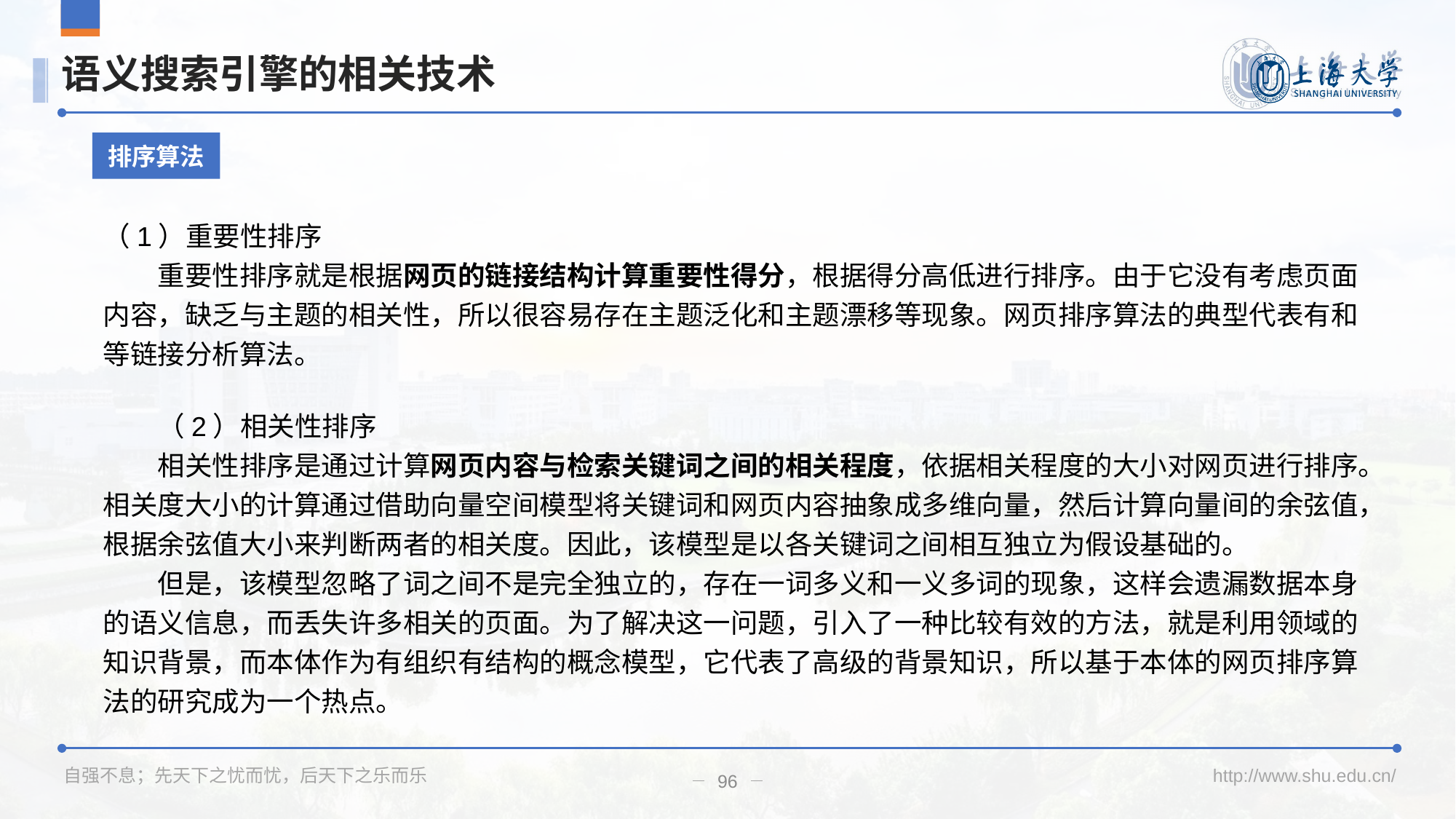

# 语义搜索引擎的相关技术
排序算法
（1）重要性排序
重要性排序就是根据网页的链接结构计算重要性得分，根据得分高低进行排序。由于它没有考虑页面内容，缺乏与主题的相关性，所以很容易存在主题泛化和主题漂移等现象。网页排序算法的典型代表有和等链接分析算法。

（2）相关性排序
相关性排序是通过计算网页内容与检索关键词之间的相关程度，依据相关程度的大小对网页进行排序。相关度大小的计算通过借助向量空间模型将关键词和网页内容抽象成多维向量，然后计算向量间的余弦值，根据余弦值大小来判断两者的相关度。因此，该模型是以各关键词之间相互独立为假设基础的。
但是，该模型忽略了词之间不是完全独立的，存在一词多义和一义多词的现象，这样会遗漏数据本身的语义信息，而丢失许多相关的页面。为了解决这一问题，引入了一种比较有效的方法，就是利用领域的知识背景，而本体作为有组织有结构的概念模型，它代表了高级的背景知识，所以基于本体的网页排序算法的研究成为一个热点。
96